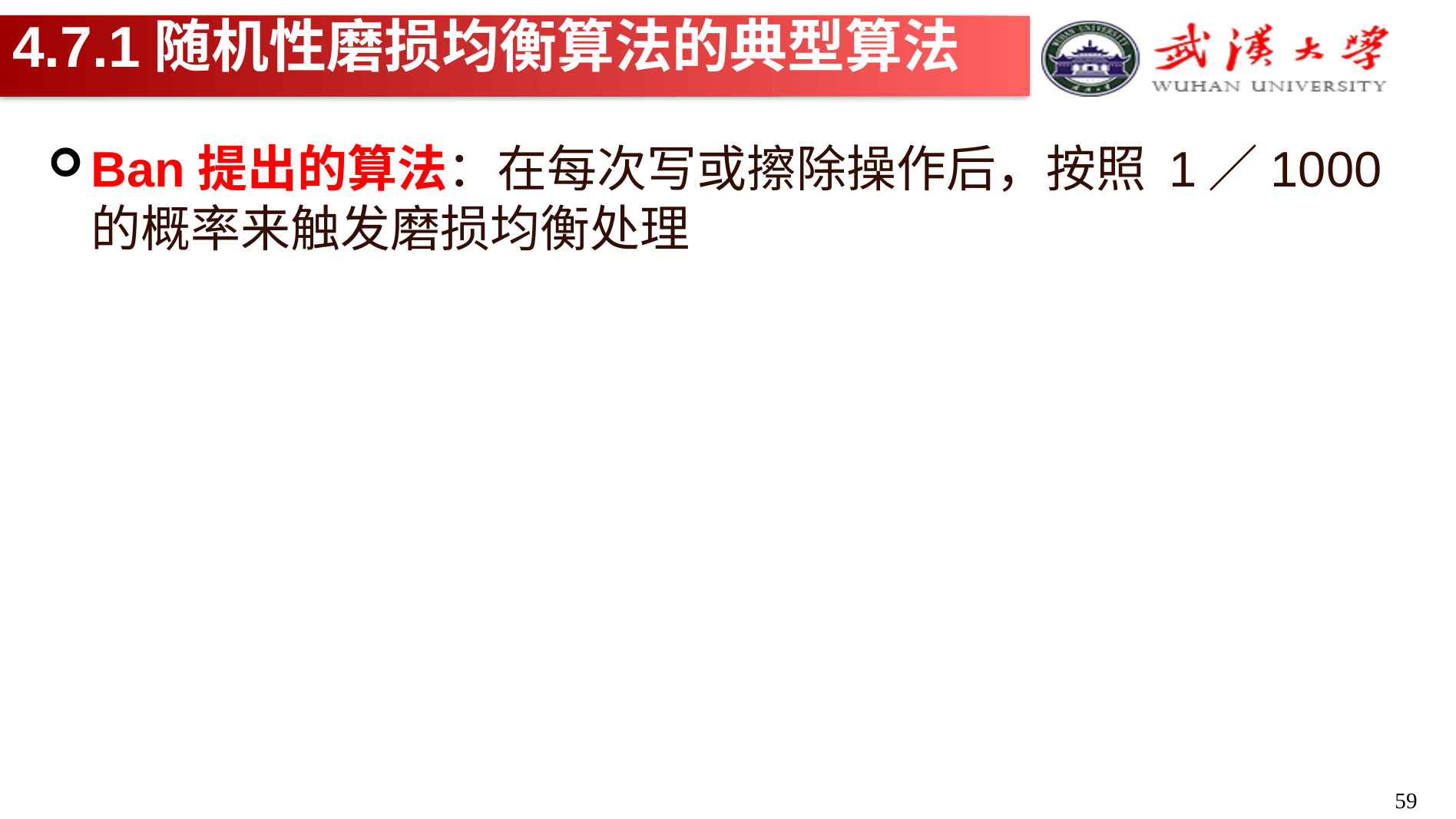

# 4.7.1随机性磨损均衡算法的典型算法
Ban提出的算法：在每次写或擦除操作后，按照 1／1000的概率来触发磨损均衡处理